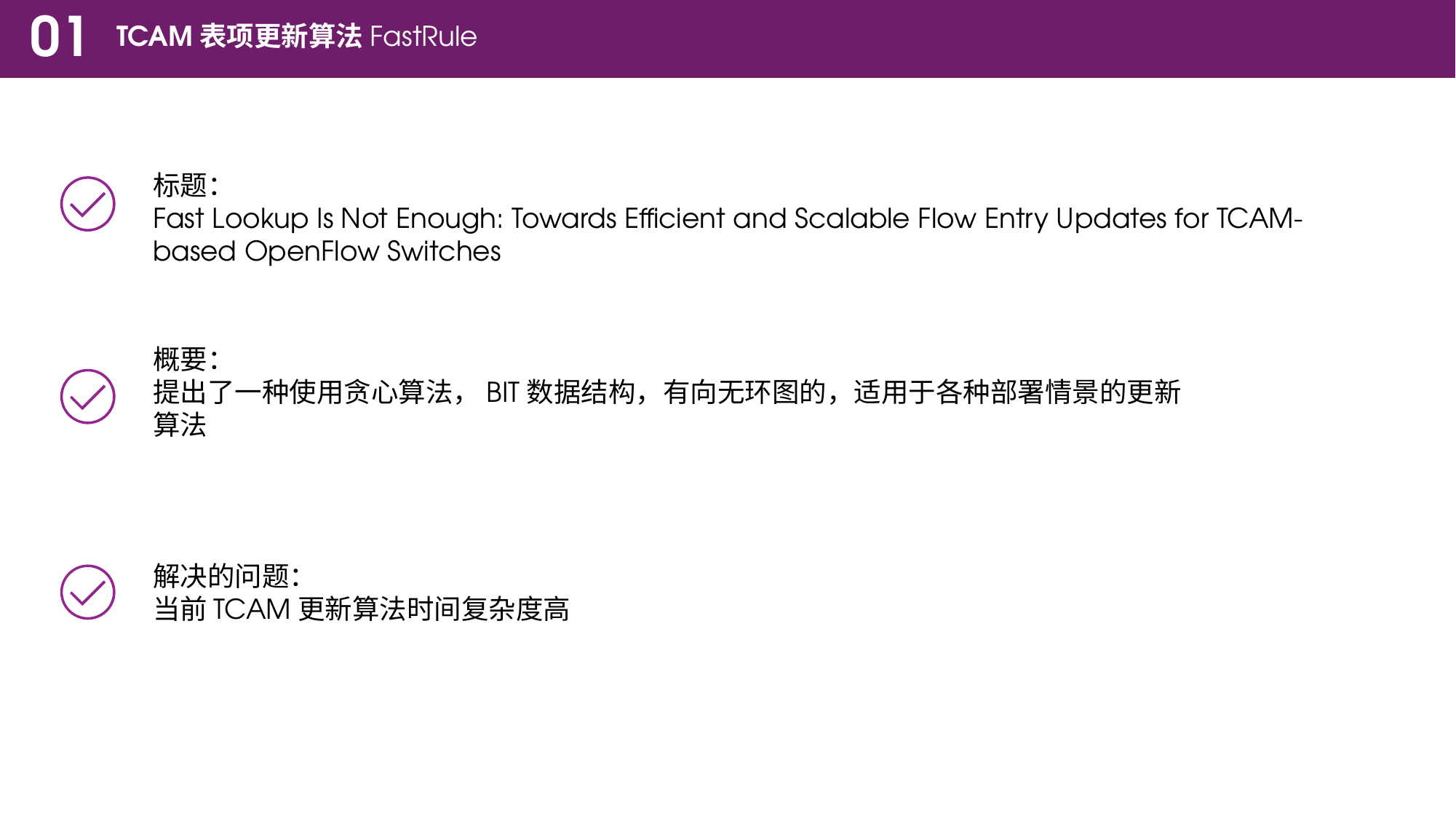

01
TCAM表项更新算法FastRule
标题：
Fast Lookup Is Not Enough: Towards Efficient and Scalable Flow Entry Updates for TCAM-based OpenFlow Switches

概要：
提出了一种使用贪心算法，BIT数据结构，有向无环图的，适用于各种部署情景的更新算法

解决的问题：
当前TCAM更新算法时间复杂度高